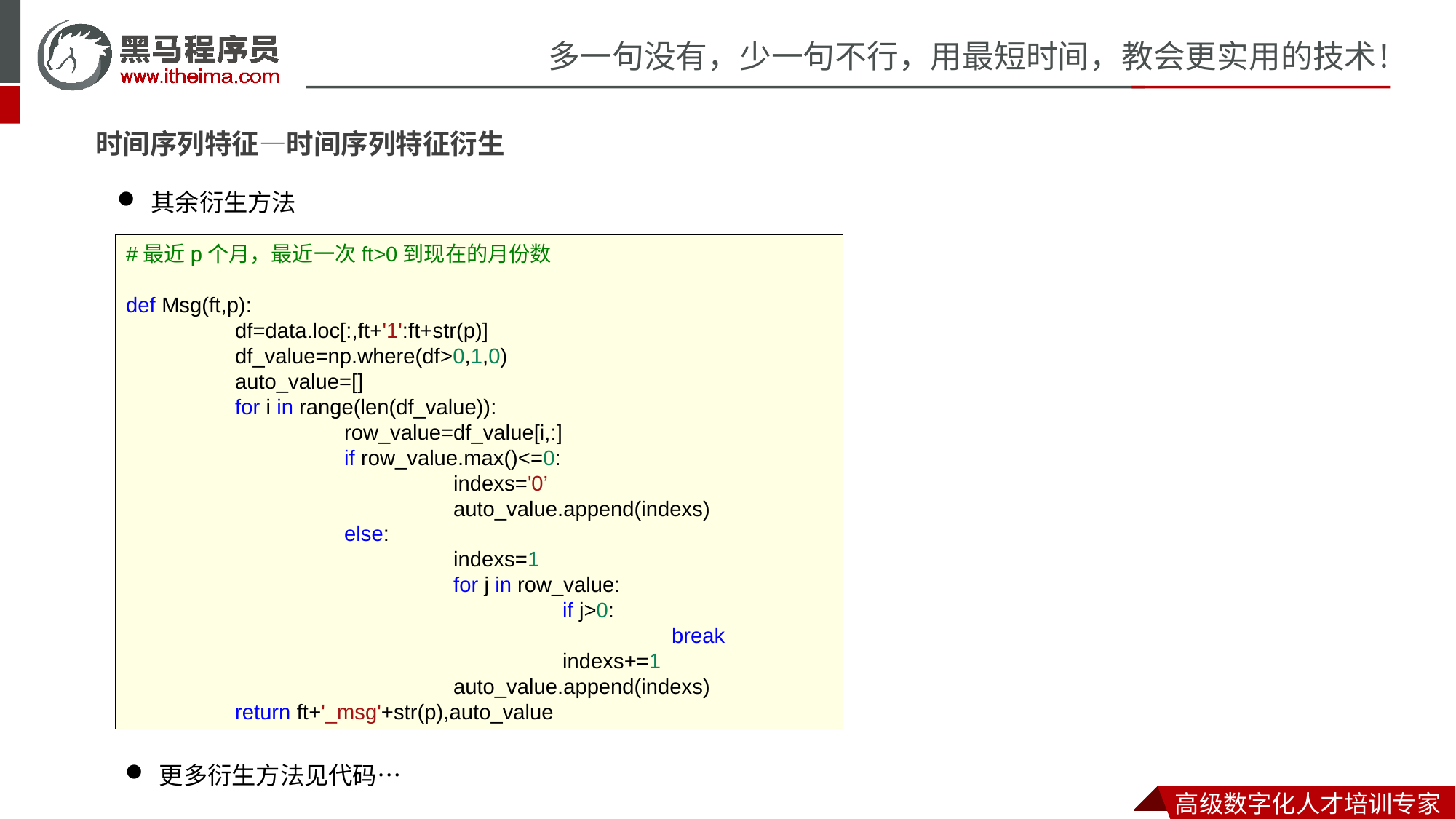

时间序列特征—时间序列特征衍生
其余衍生方法

#最近p个月，最近一次ft>0到现在的月份数
def Msg(ft,p):
	df=data.loc[:,ft+'1':ft+str(p)]
	df_value=np.where(df>0,1,0)
	auto_value=[]
	for i in range(len(df_value)):
		row_value=df_value[i,:]
		if row_value.max()<=0:
			indexs='0’
			auto_value.append(indexs)
		else:
			indexs=1
			for j in row_value:
				if j>0:
					break
				indexs+=1
			auto_value.append(indexs)
	return ft+'_msg'+str(p),auto_value
更多衍生方法见代码…